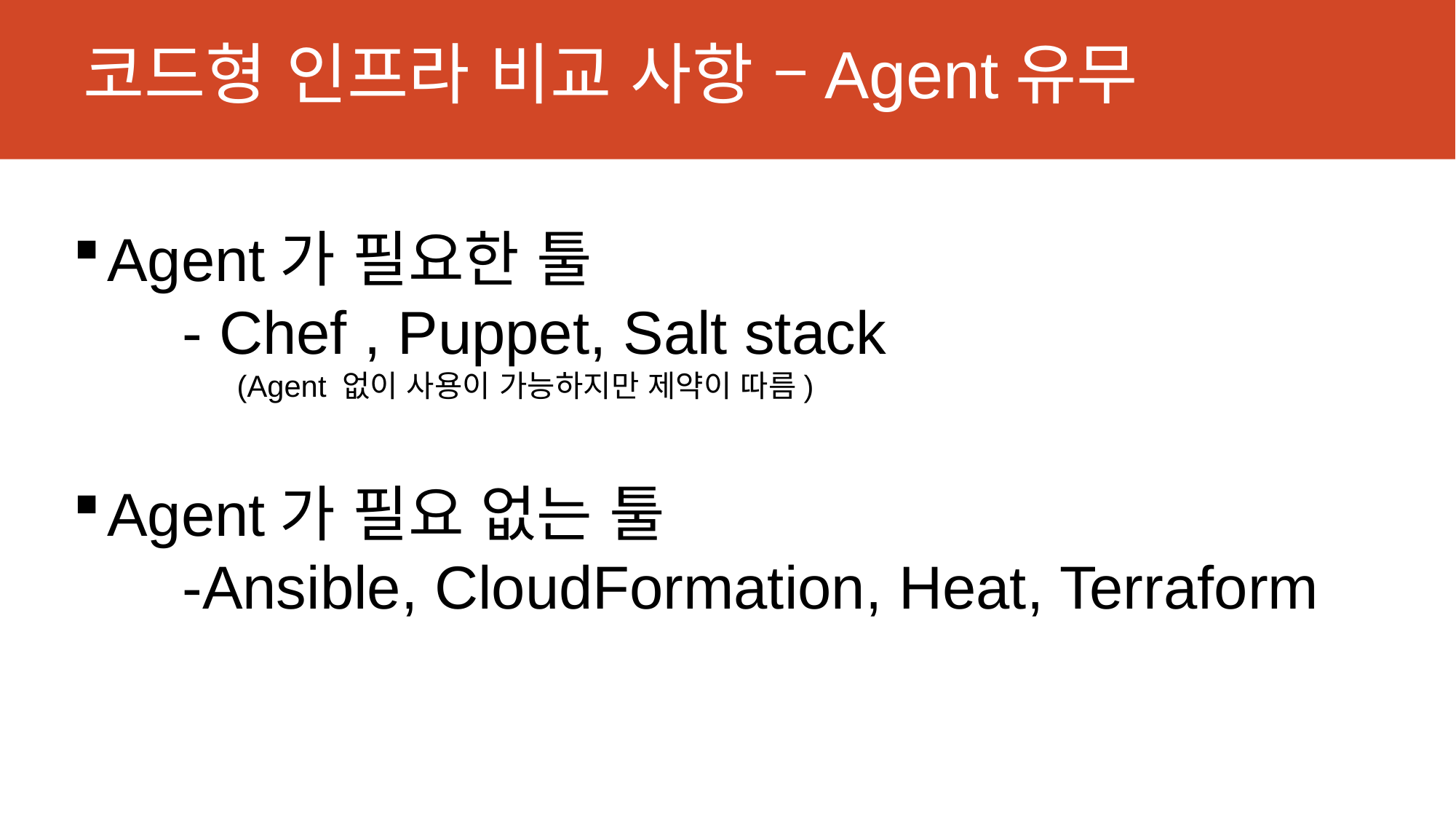

# 코드형 인프라 비교 사항 –Agent유무
Agent가 필요한 툴
	- Chef , Puppet, Salt stack
(Agent 없이 사용이 가능하지만 제약이 따름)

Agent가 필요 없는 툴
	-Ansible, CloudFormation, Heat, Terraform